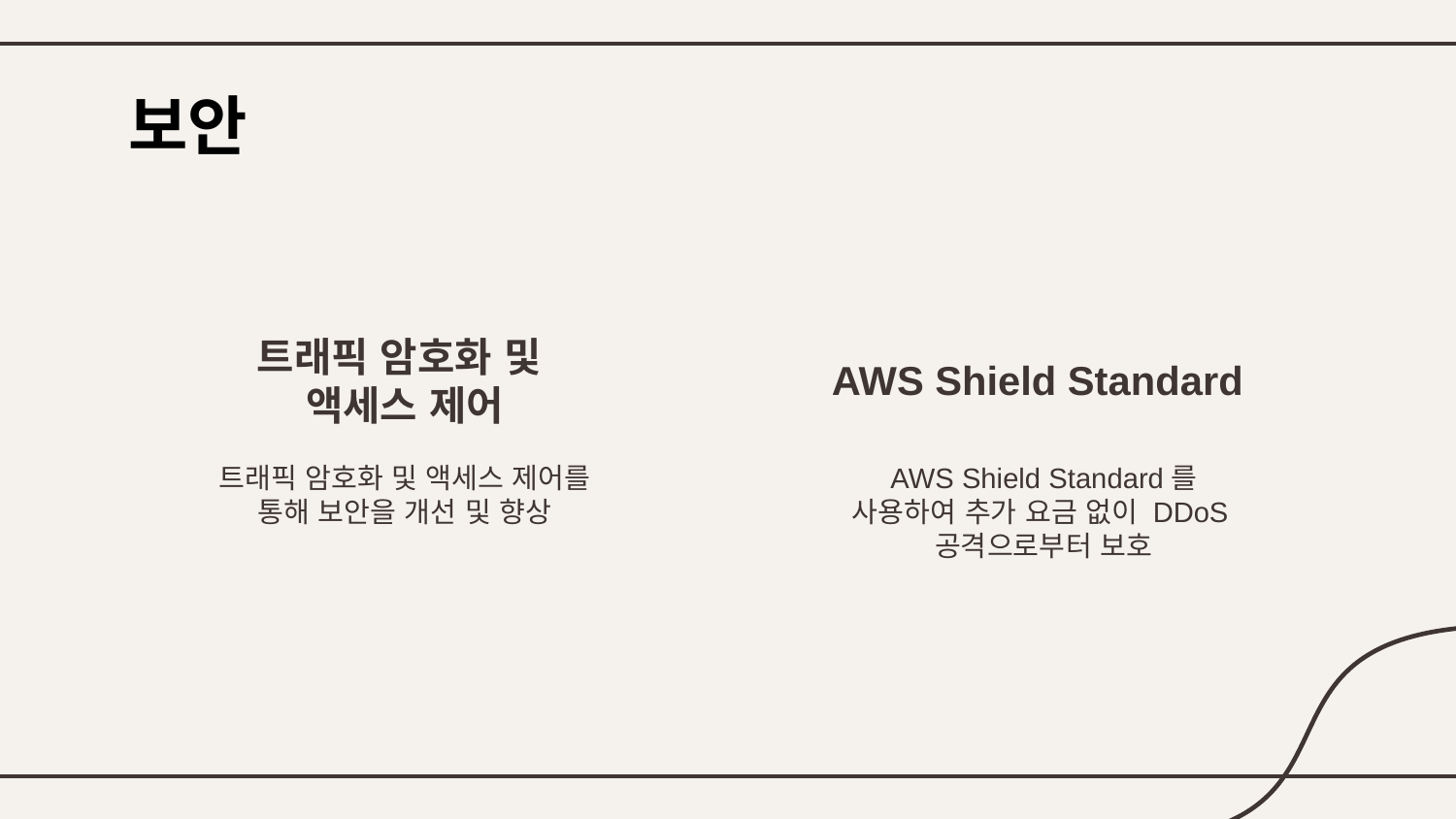

# 보안
트래픽 암호화 및
액세스 제어
AWS Shield Standard
AWS Shield Standard를 사용하여 추가 요금 없이 DDoS공격으로부터 보호
트래픽 암호화 및 액세스 제어를 통해 보안을 개선 및 향상